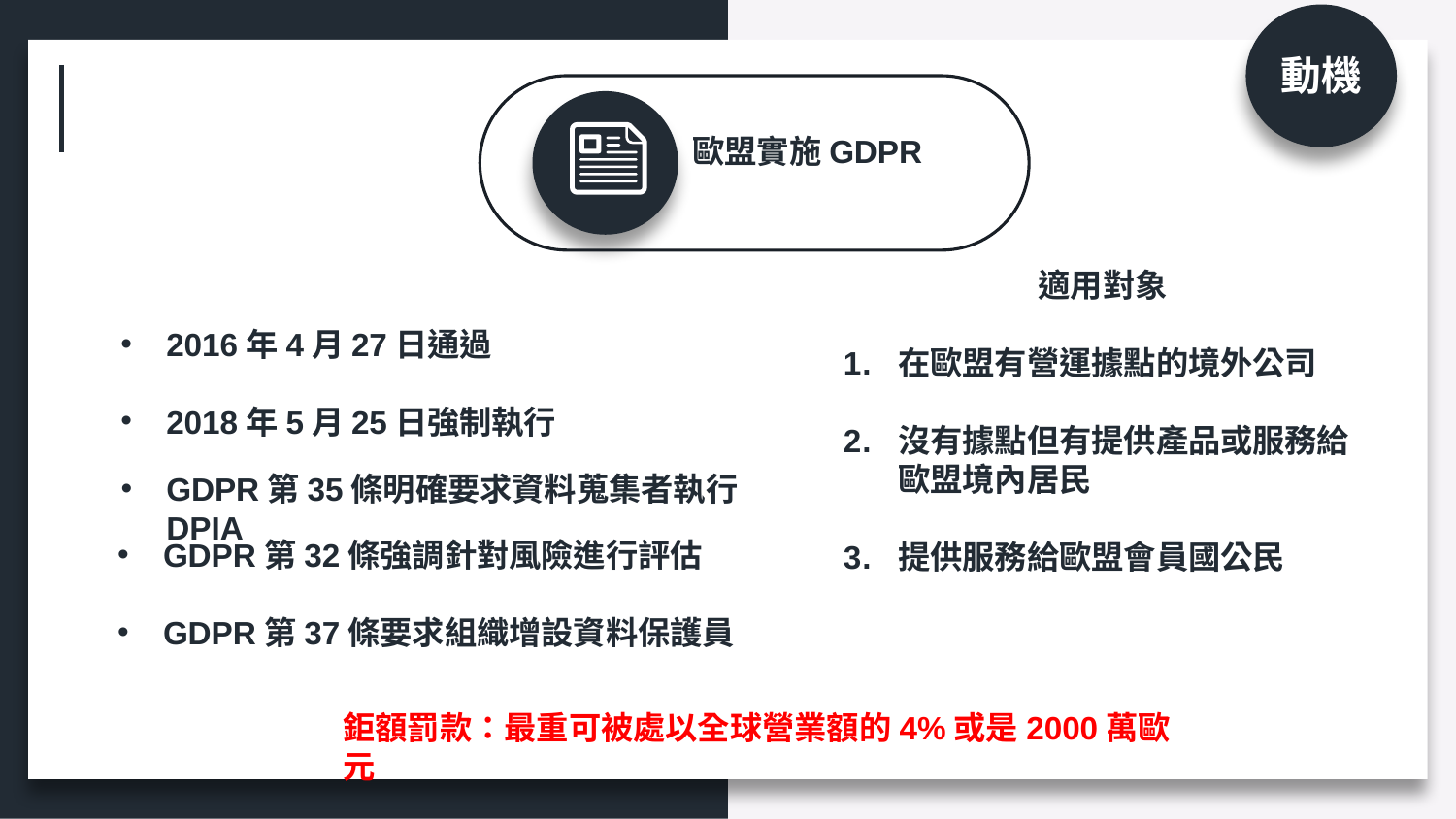

動機

歐盟實施GDPR
適用對象

在歐盟有營運據點的境外公司

沒有據點但有提供產品或服務給歐盟境內居民

提供服務給歐盟會員國公民
2016年4月27日通過

2018年5月25日強制執行
GDPR第35條明確要求資料蒐集者執行DPIA
GDPR第32條強調針對風險進行評估

GDPR第37條要求組織增設資料保護員
鉅額罰款：最重可被處以全球營業額的4%或是2000萬歐元